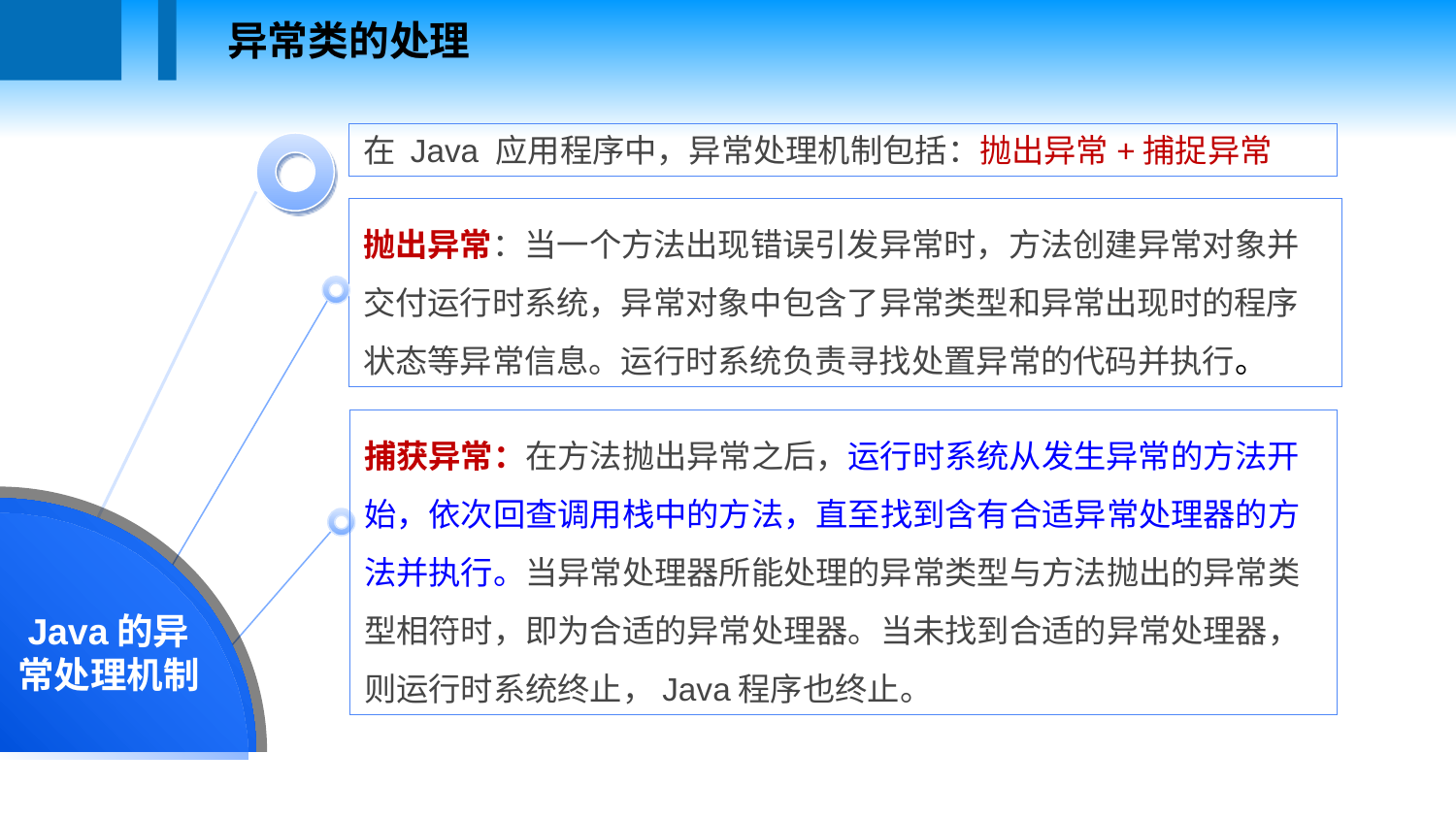

异常类的处理
在 Java 应用程序中，异常处理机制包括：抛出异常+捕捉异常

Java的异常处理机制

抛出异常：当一个方法出现错误引发异常时，方法创建异常对象并交付运行时系统，异常对象中包含了异常类型和异常出现时的程序状态等异常信息。运行时系统负责寻找处置异常的代码并执行。
捕获异常：在方法抛出异常之后，运行时系统从发生异常的方法开始，依次回查调用栈中的方法，直至找到含有合适异常处理器的方法并执行。当异常处理器所能处理的异常类型与方法抛出的异常类型相符时，即为合适的异常处理器。当未找到合适的异常处理器，则运行时系统终止，Java程序也终止。